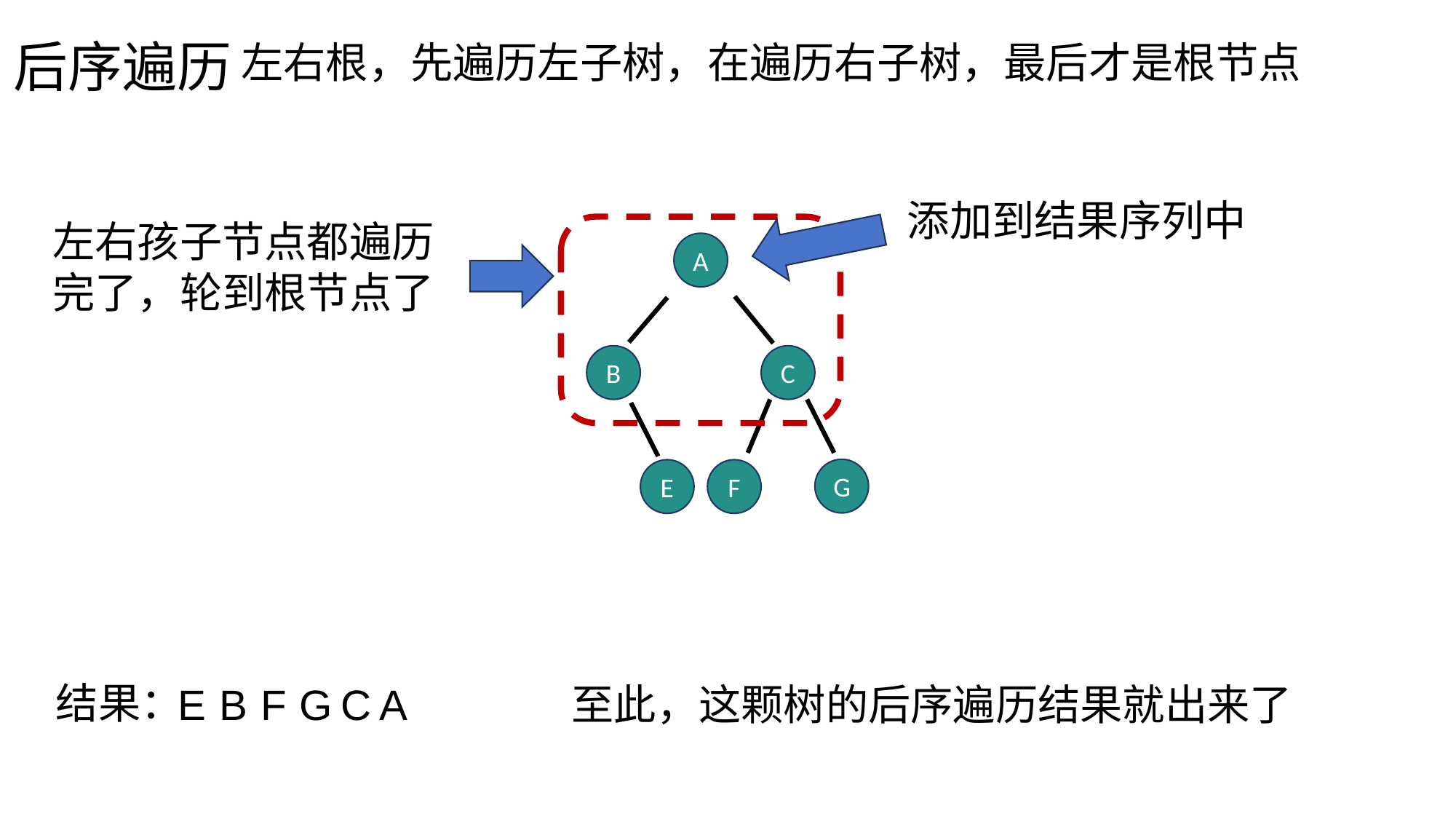

后序遍历
左右根，先遍历左子树，在遍历右子树，最后才是根节点

添加到结果序列中
左右孩子节点都遍历完了，轮到根节点了

A

B
C
G
E
F
结果：
E
B
F
G
C
A
至此，这颗树的后序遍历结果就出来了